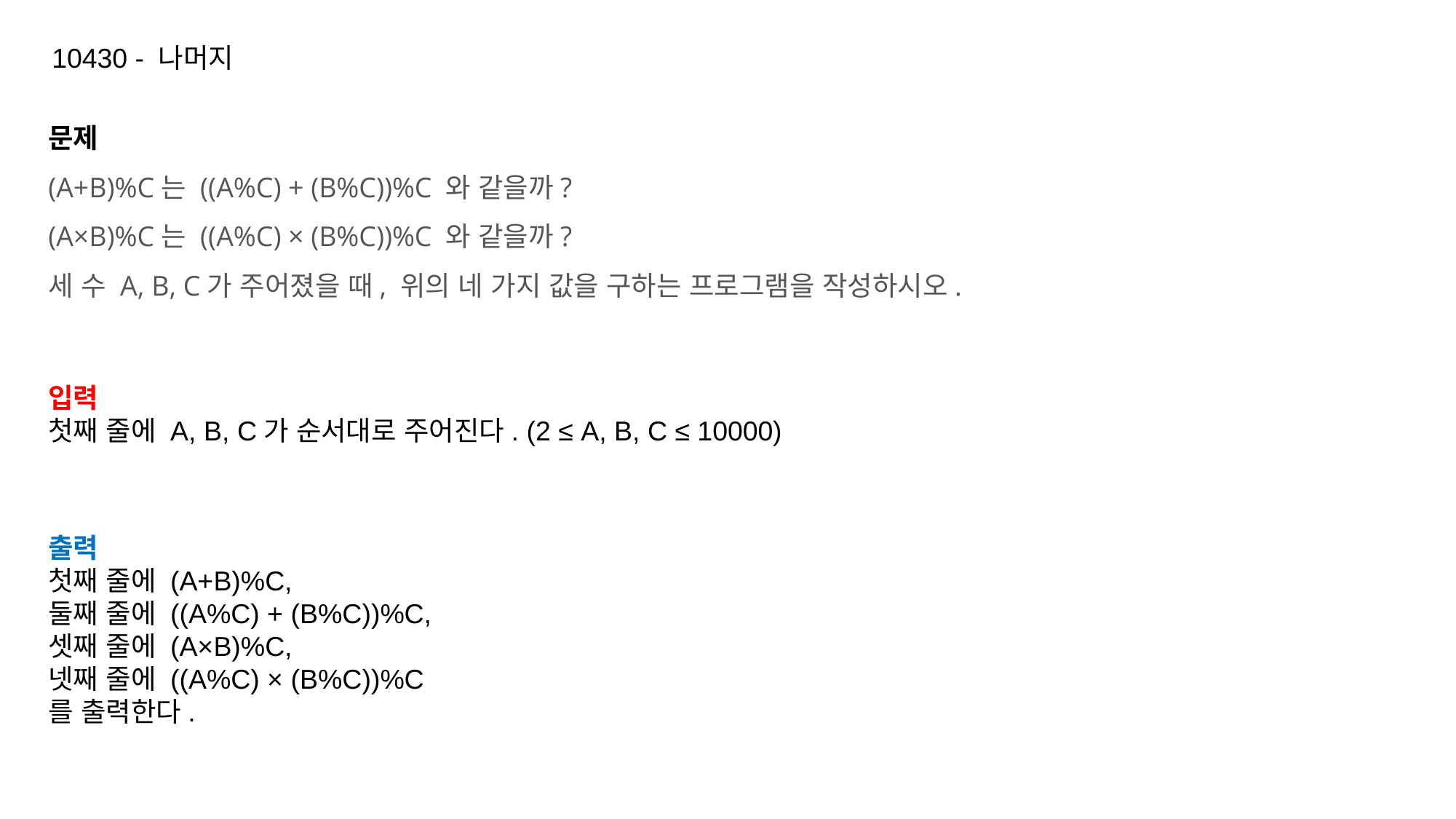

10430 - 나머지
문제
(A+B)%C는 ((A%C) + (B%C))%C 와 같을까?
(A×B)%C는 ((A%C) × (B%C))%C 와 같을까?
세 수 A, B, C가 주어졌을 때, 위의 네 가지 값을 구하는 프로그램을 작성하시오.
입력
첫째 줄에 A, B, C가 순서대로 주어진다. (2 ≤ A, B, C ≤ 10000)
출력
첫째 줄에 (A+B)%C,
둘째 줄에 ((A%C) + (B%C))%C,
셋째 줄에 (A×B)%C,
넷째 줄에 ((A%C) × (B%C))%C
를 출력한다.